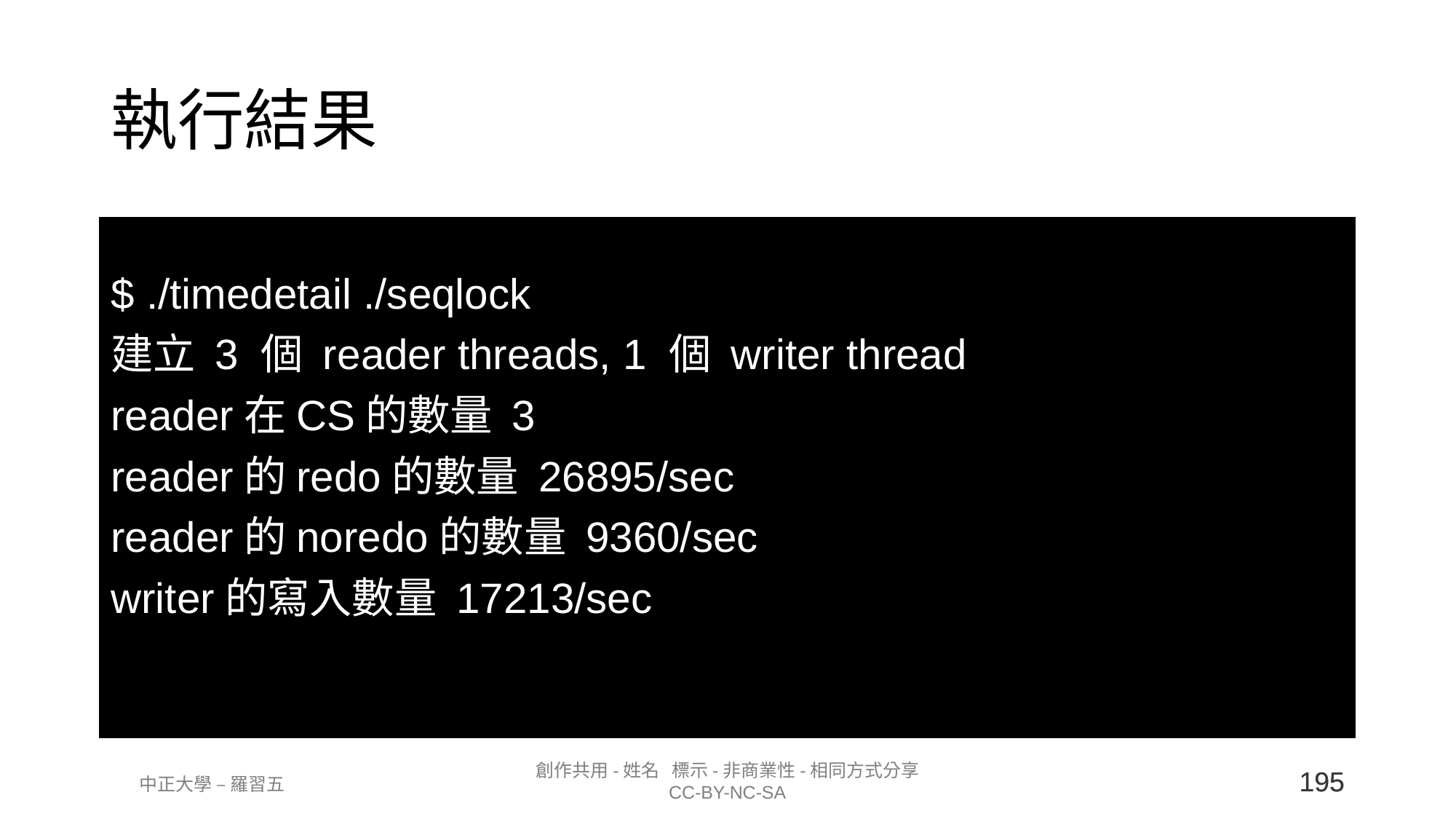

# 執行結果
$ ./timedetail ./seqlock
建立 3 個 reader threads, 1 個 writer thread
reader在CS的數量 3
reader的redo的數量 26895/sec
reader的noredo的數量 9360/sec
writer的寫入數量 17213/sec